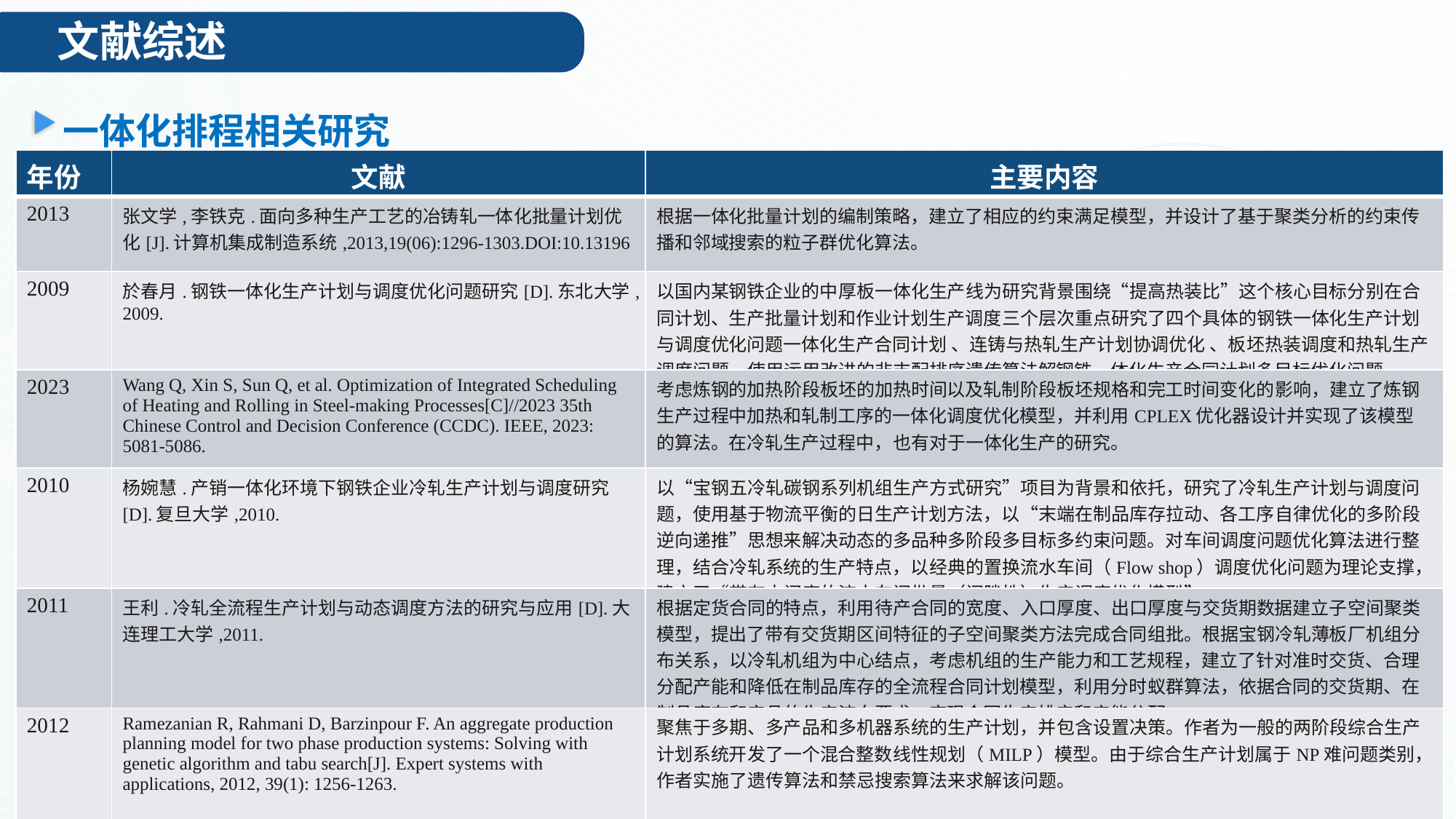

文献综述
一体化排程相关研究

| 年份 | 文献 | 主要内容 |
| --- | --- | --- |
| 2013 | 张文学,李铁克.面向多种生产工艺的冶铸轧一体化批量计划优化[J].计算机集成制造系统,2013,19(06):1296-1303.DOI:10.13196 | 根据一体化批量计划的编制策略，建立了相应的约束满足模型，并设计了基于聚类分析的约束传播和邻域搜索的粒子群优化算法。 |
| 2009 | 於春月.钢铁一体化生产计划与调度优化问题研究[D].东北大学,2009. | 以国内某钢铁企业的中厚板一体化生产线为研究背景围绕“提高热装比”这个核心目标分别在合同计划、生产批量计划和作业计划生产调度三个层次重点研究了四个具体的钢铁一体化生产计划与调度优化问题一体化生产合同计划 、连铸与热轧生产计划协调优化 、板坯热装调度和热轧生产调度问题。使用运用改进的非支配排序遗传算法解钢铁一体化生产合同计划多目标优化问题。 |
| 2023 | Wang Q, Xin S, Sun Q, et al. Optimization of Integrated Scheduling of Heating and Rolling in Steel-making Processes[C]//2023 35th Chinese Control and Decision Conference (CCDC). IEEE, 2023: 5081-5086. | 考虑炼钢的加热阶段板坯的加热时间以及轧制阶段板坯规格和完工时间变化的影响，建立了炼钢生产过程中加热和轧制工序的一体化调度优化模型，并利用CPLEX优化器设计并实现了该模型的算法。在冷轧生产过程中，也有对于一体化生产的研究。 |
| 2010 | 杨婉慧.产销一体化环境下钢铁企业冷轧生产计划与调度研究[D].复旦大学,2010. | 以“宝钢五冷轧碳钢系列机组生产方式研究”项目为背景和依托，研究了冷轧生产计划与调度问题，使用基于物流平衡的日生产计划方法，以“末端在制品库存拉动、各工序自律优化的多阶段逆向递推”思想来解决动态的多品种多阶段多目标多约束问题。对车间调度问题优化算法进行整理，结合冷轧系统的生产特点，以经典的置换流水车间（Flow shop）调度优化问题为理论支撑，建立了“带有中间库的流水车间批量（间隙性）生产调度优化模型”。 |
| 2011 | 王利.冷轧全流程生产计划与动态调度方法的研究与应用[D].大连理工大学,2011. | 根据定货合同的特点，利用待产合同的宽度、入口厚度、出口厚度与交货期数据建立子空间聚类模型，提出了带有交货期区间特征的子空间聚类方法完成合同组批。根据宝钢冷轧薄板厂机组分布关系，以冷轧机组为中心结点，考虑机组的生产能力和工艺规程，建立了针对准时交货、合理分配产能和降低在制品库存的全流程合同计划模型，利用分时蚁群算法，依据合同的交货期、在制品库存和产品的生产流向要求，实现合同生产排产和产能分配。 |
| 2012 | Ramezanian R, Rahmani D, Barzinpour F. An aggregate production planning model for two phase production systems: Solving with genetic algorithm and tabu search[J]. Expert systems with applications, 2012, 39(1): 1256-1263. | 聚焦于多期、多产品和多机器系统的生产计划，并包含设置决策。作者为一般的两阶段综合生产计划系统开发了一个混合整数线性规划（MILP）模型。由于综合生产计划属于NP难问题类别，作者实施了遗传算法和禁忌搜索算法来求解该问题。 |